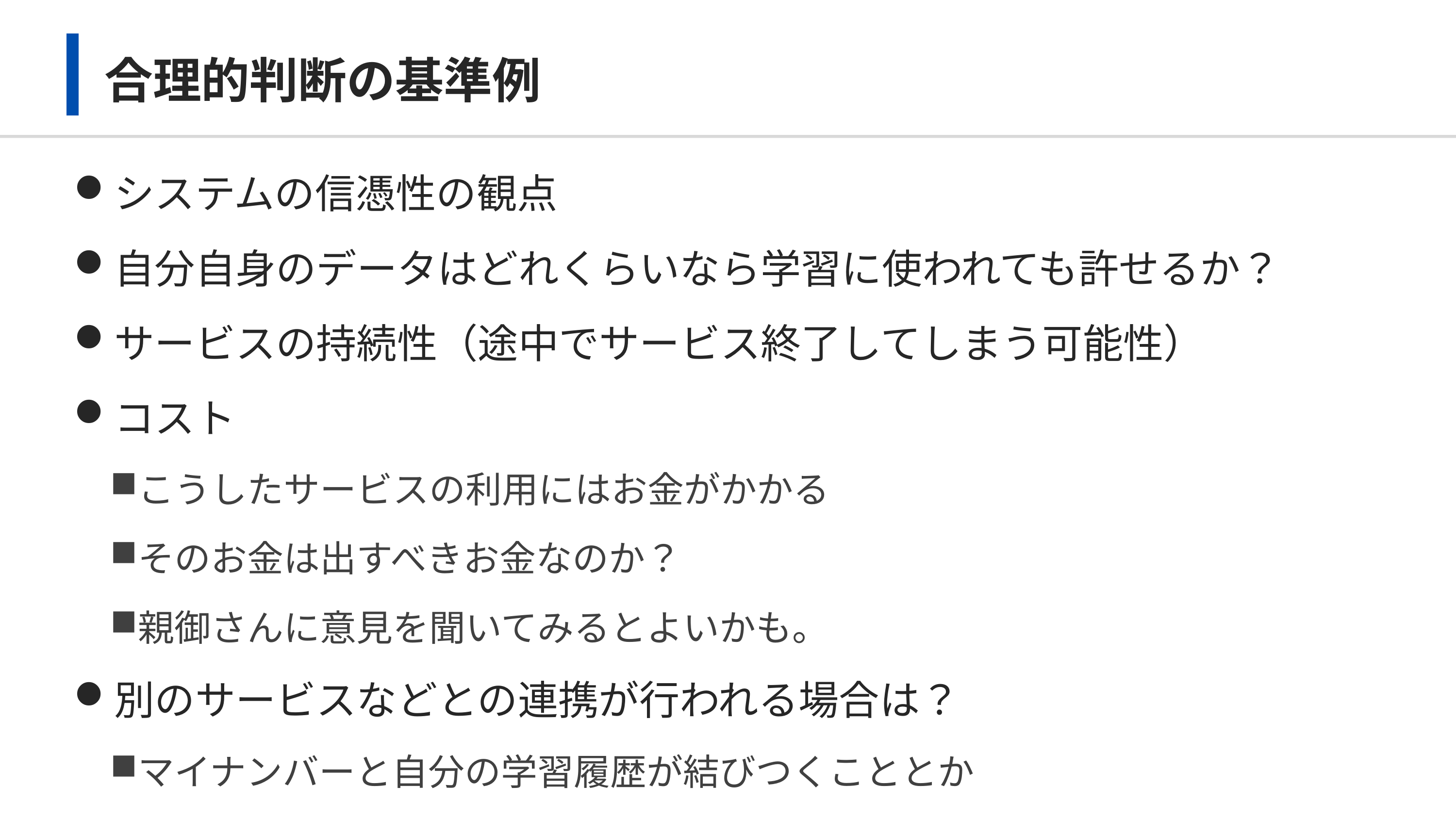

# 合理的判断の基準例
システムの信憑性の観点
自分自身のデータはどれくらいなら学習に使われても許せるか？
サービスの持続性（途中でサービス終了してしまう可能性）
コスト
こうしたサービスの利用にはお金がかかる
そのお金は出すべきお金なのか？
親御さんに意見を聞いてみるとよいかも。
別のサービスなどとの連携が行われる場合は？
マイナンバーと自分の学習履歴が結びつくこととか